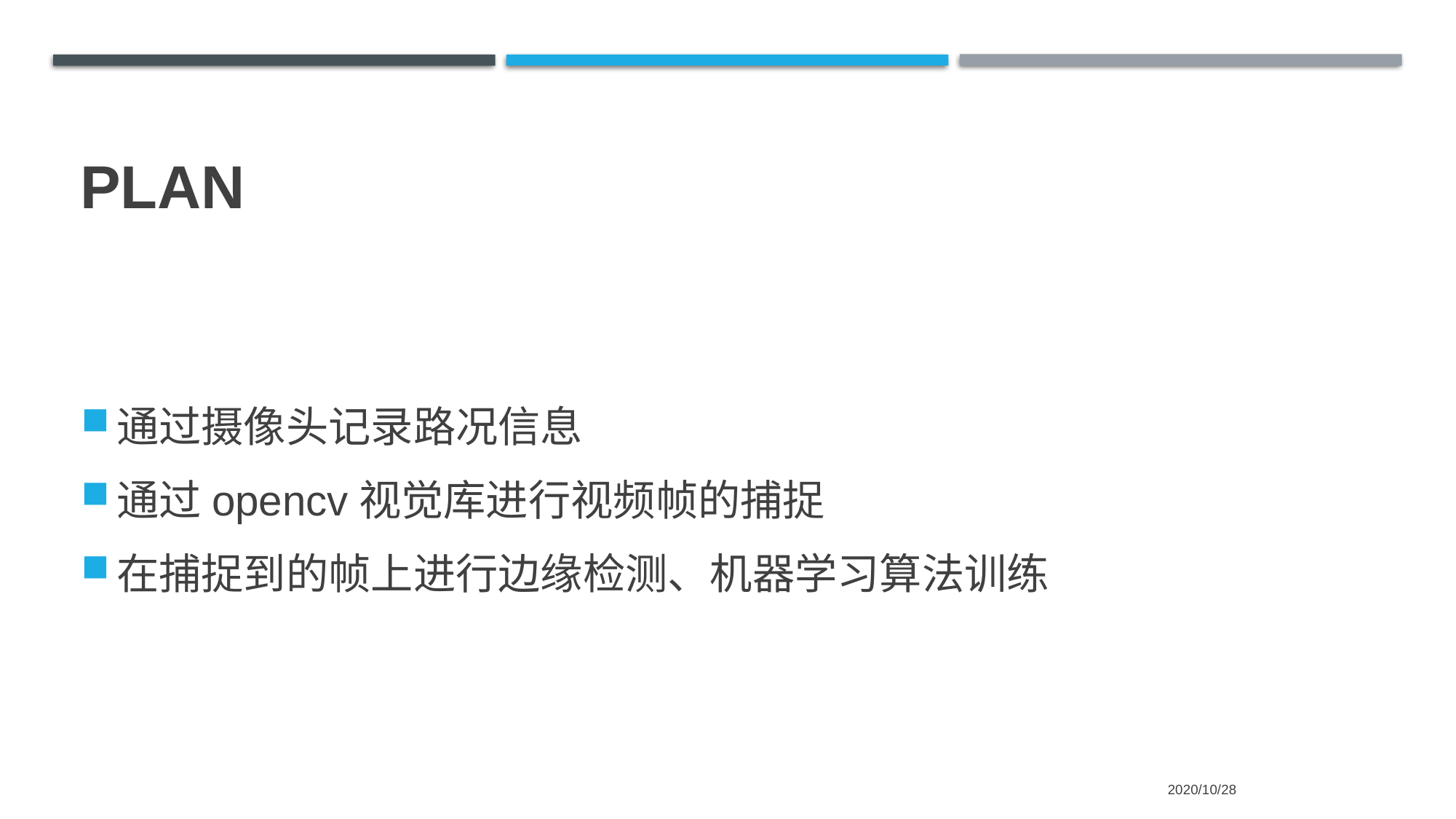

# PLAn
通过摄像头记录路况信息
通过opencv视觉库进行视频帧的捕捉
在捕捉到的帧上进行边缘检测、机器学习算法训练
2020/10/28